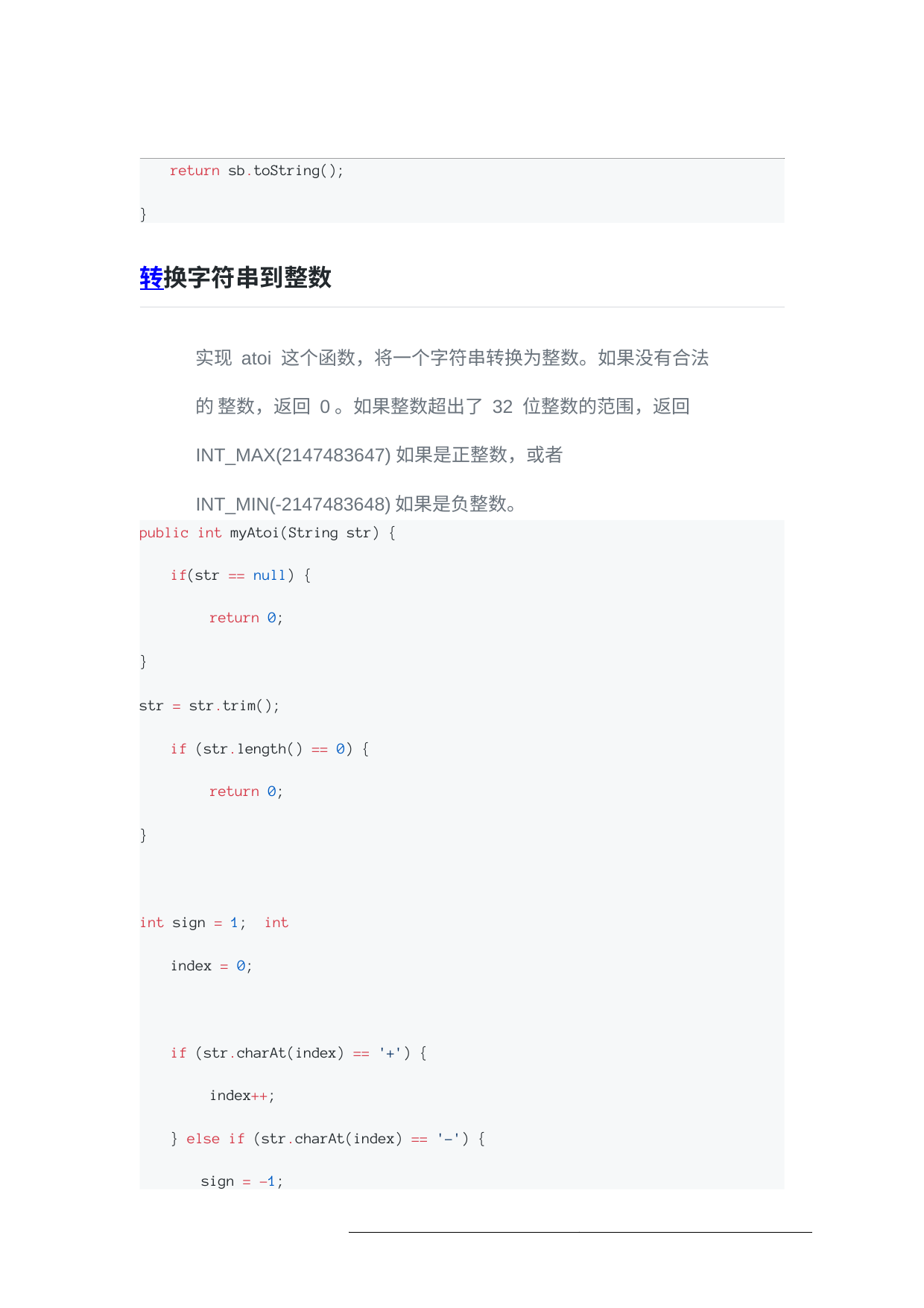

return sb.toString();

}
转换字符串到整数

实现 atoi 这个函数，将一个字符串转换为整数。如果没有合法的 整数，返回 0。如果整数超出了 32 位整数的范围，返回 INT_MAX(2147483647)如果是正整数，或者

INT_MIN(-2147483648)如果是负整数。

public int myAtoi(String str) {
if(str == null) {  return 0;

}

str = str.trim();
if (str.length() == 0) {  return 0;

}

int sign = 1;  int index = 0;

if (str.charAt(index) == '+') {  index++;
} else if (str.charAt(index) == '-') {  sign = -1;